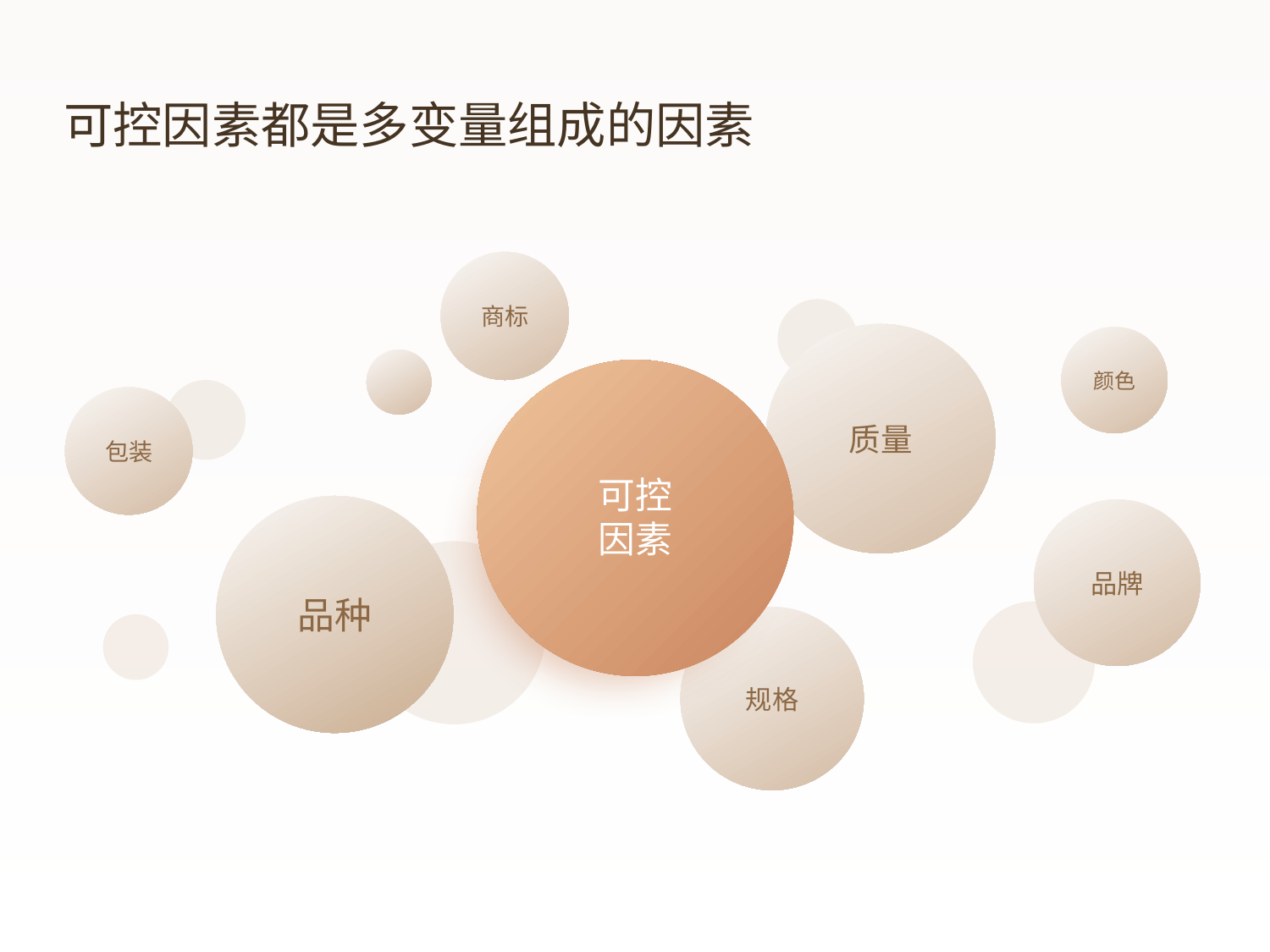

可控因素都是多变量组成的因素

商标

颜色

质量
包装
可控
因素

品牌
品种

规格